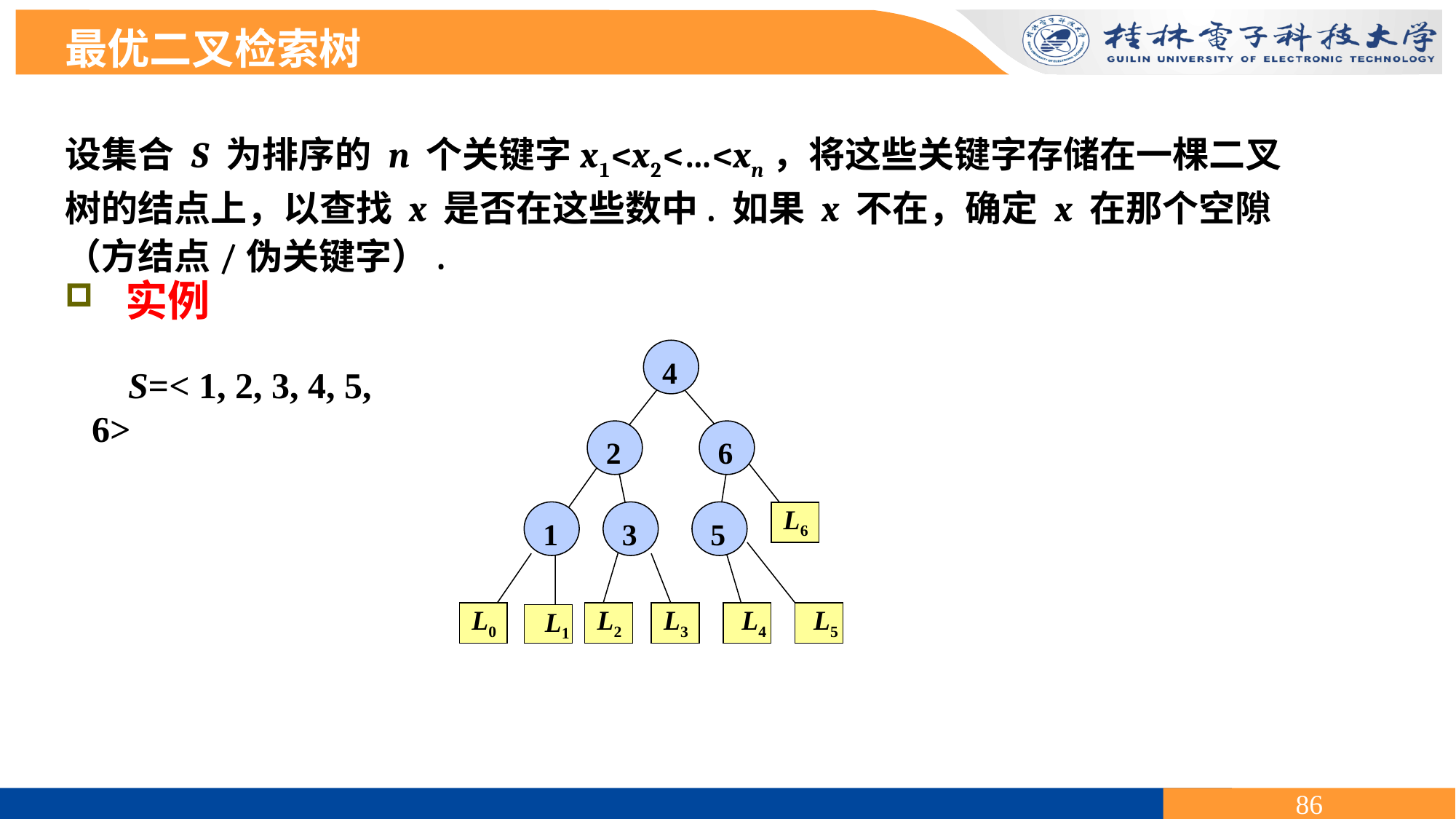

最优二叉检索树
设集合 S 为排序的 n 个关键字x1<x2<…<xn，将这些关键字存储在一棵二叉树的结点上，以查找 x 是否在这些数中. 如果 x 不在，确定 x 在那个空隙（方结点/伪关键字）.
 实例

4
2
 6
1
3
 5
  L6
  L0
  L2
  L3
   L4
   L5
   L1

S=< 1, 2, 3, 4, 5, 6>